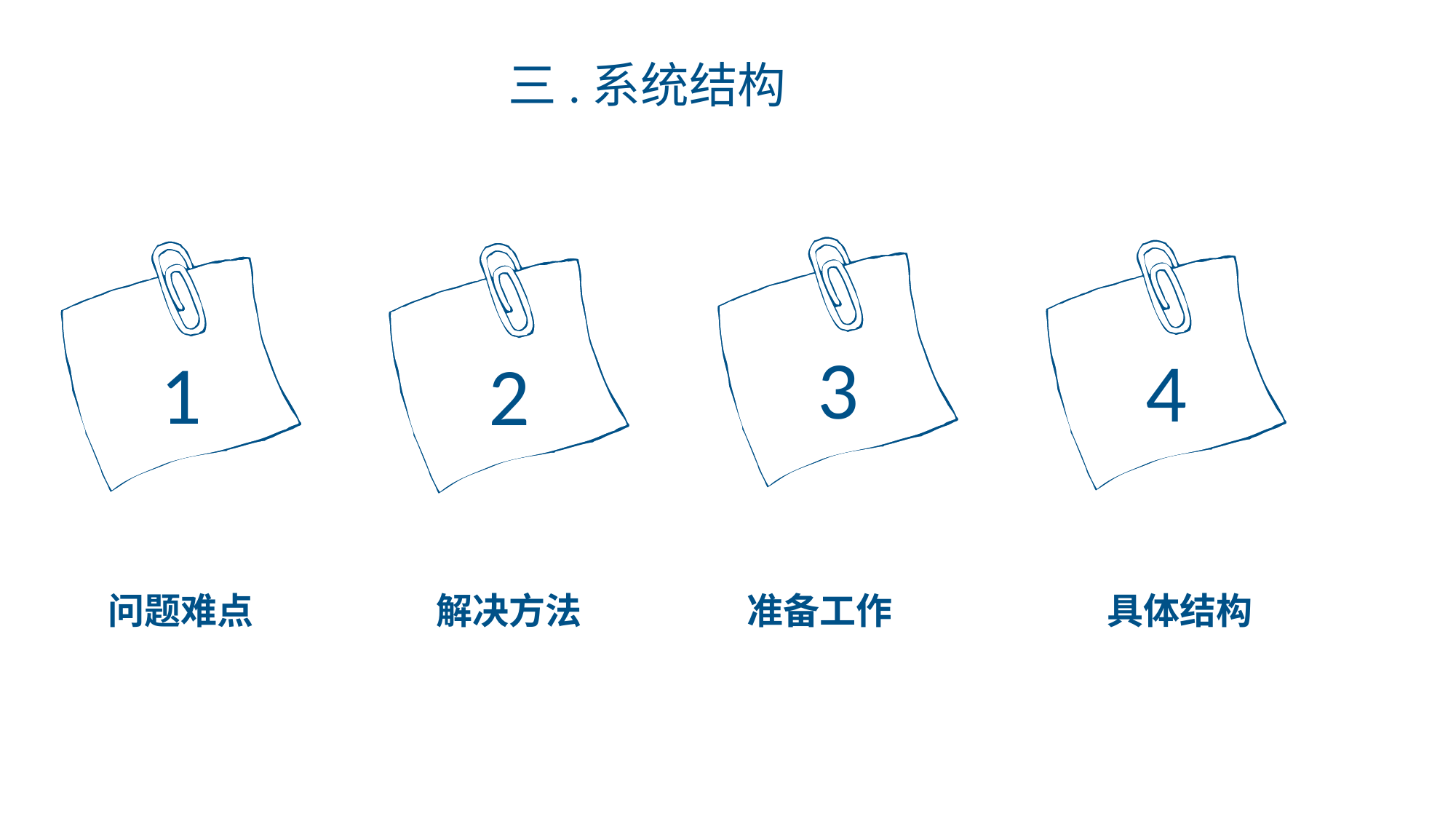

三.系统结构

3

4

1

2
问题难点
解决方法
准备工作
具体结构